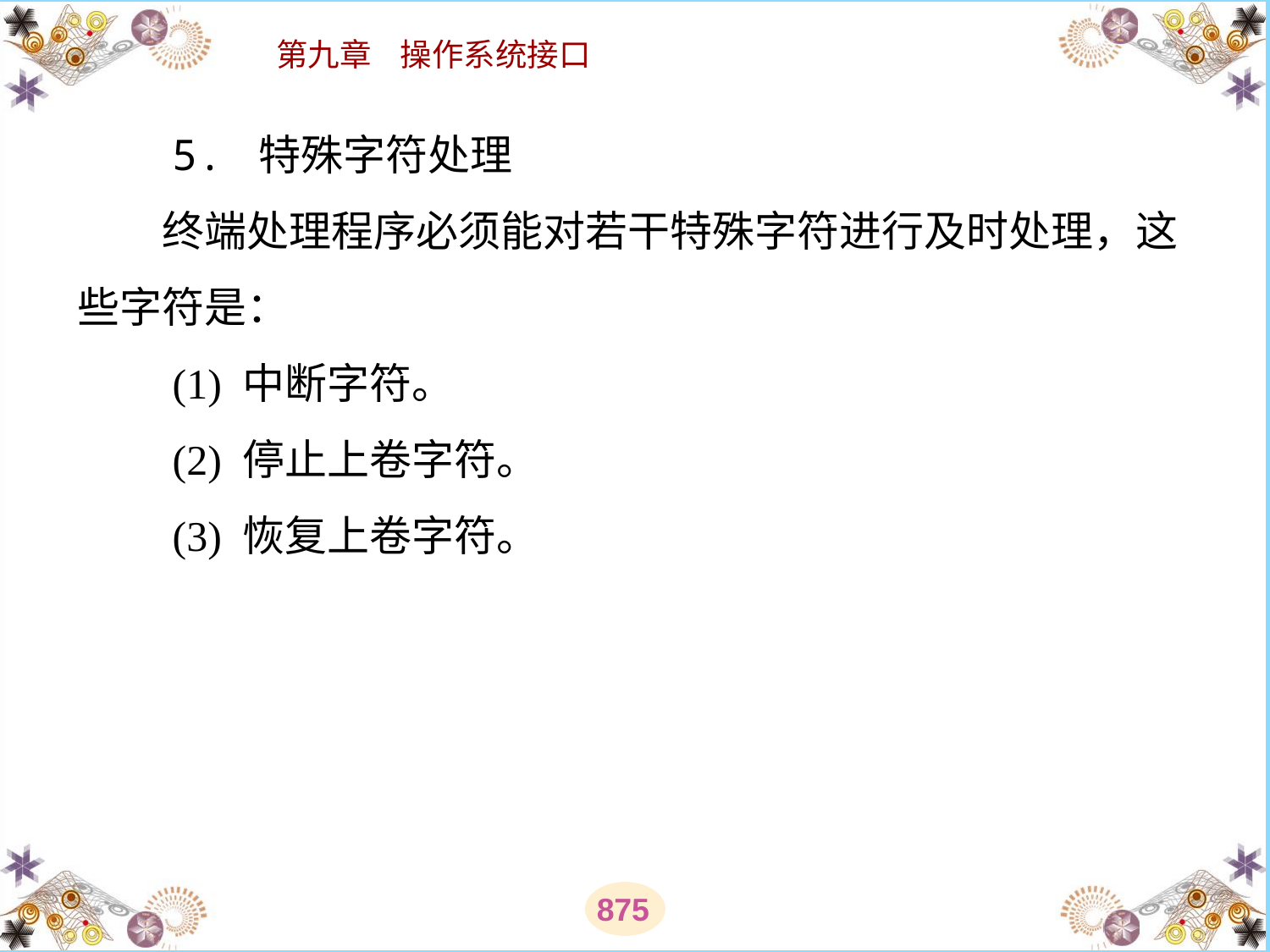

# 5. 特殊字符处理 　　终端处理程序必须能对若干特殊字符进行及时处理，这些字符是： 　　(1) 中断字符。 　　(2) 停止上卷字符。 　　(3) 恢复上卷字符。